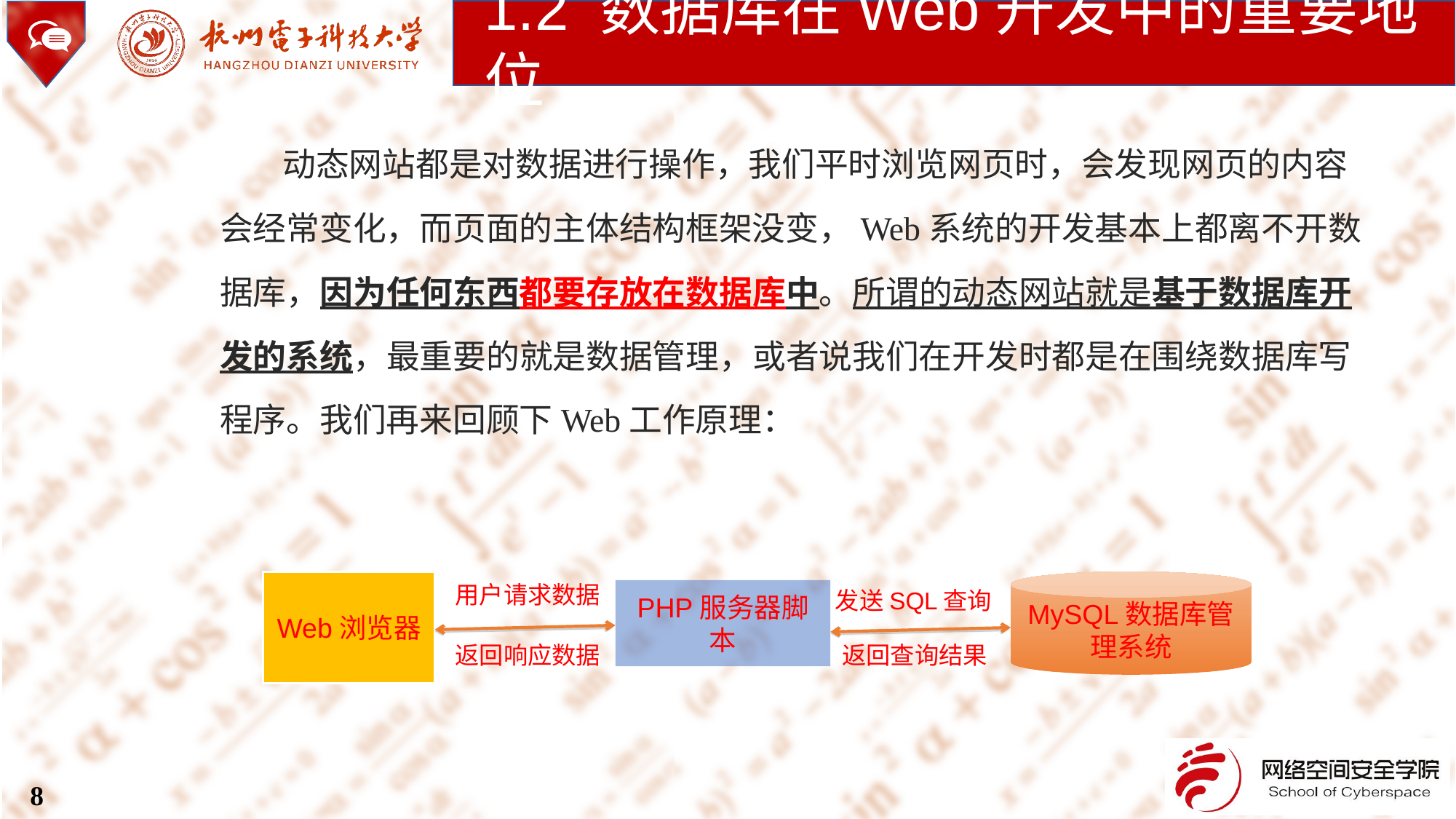

1.2 数据库在Web开发中的重要地位
动态网站都是对数据进行操作，我们平时浏览网页时，会发现网页的内容会经常变化，而页面的主体结构框架没变，Web系统的开发基本上都离不开数据库，因为任何东西都要存放在数据库中。所谓的动态网站就是基于数据库开发的系统，最重要的就是数据管理，或者说我们在开发时都是在围绕数据库写程序。我们再来回顾下Web工作原理：
Web浏览器
MySQL数据库管理系统
用户请求数据
PHP服务器脚本
发送SQL查询
返回响应数据
返回查询结果
8